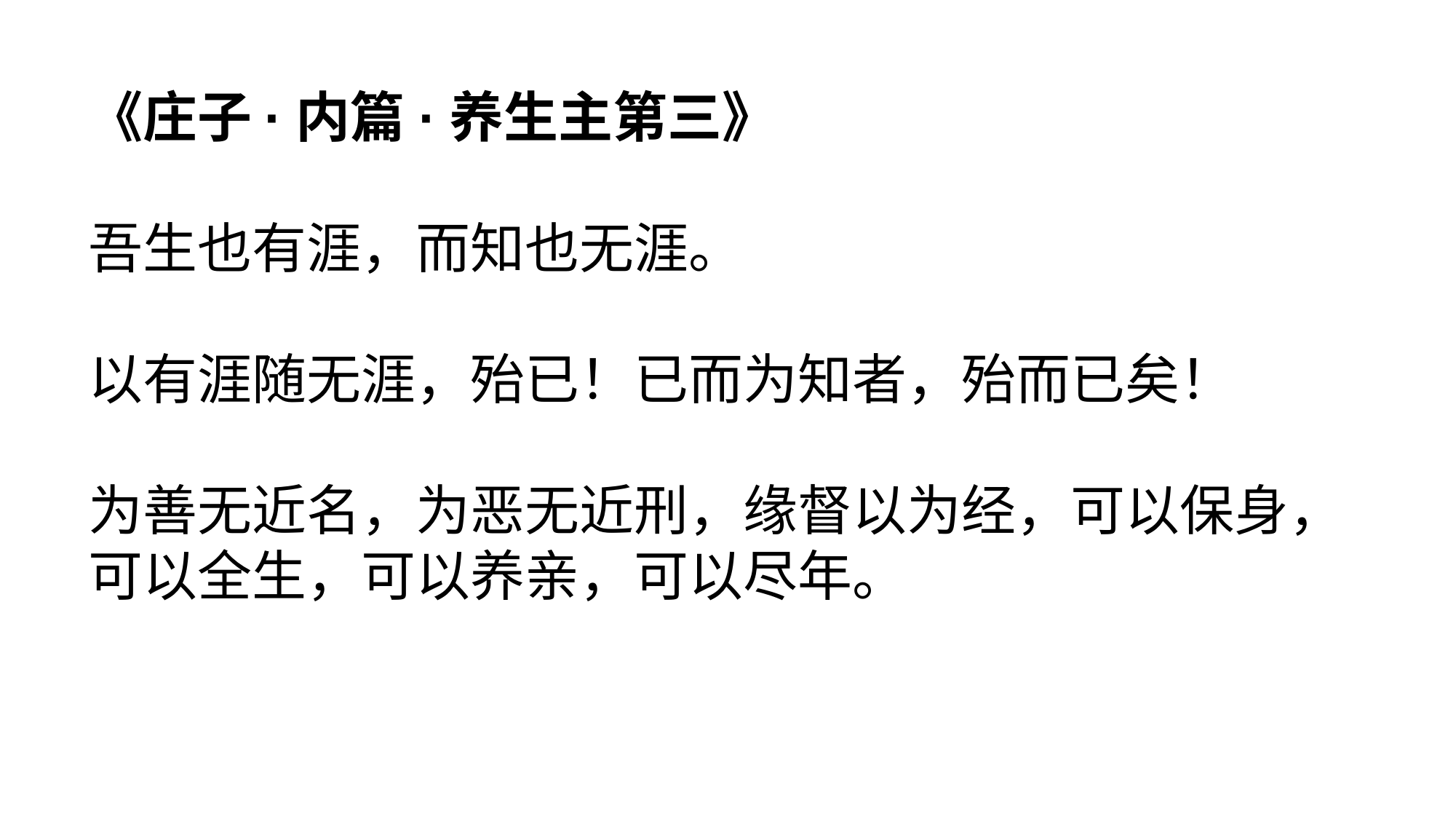

《庄子·内篇·养生主第三》

吾生也有涯，而知也无涯。

以有涯随无涯，殆已！已而为知者，殆而已矣！

为善无近名，为恶无近刑，缘督以为经，可以保身，可以全生，可以养亲，可以尽年。
30